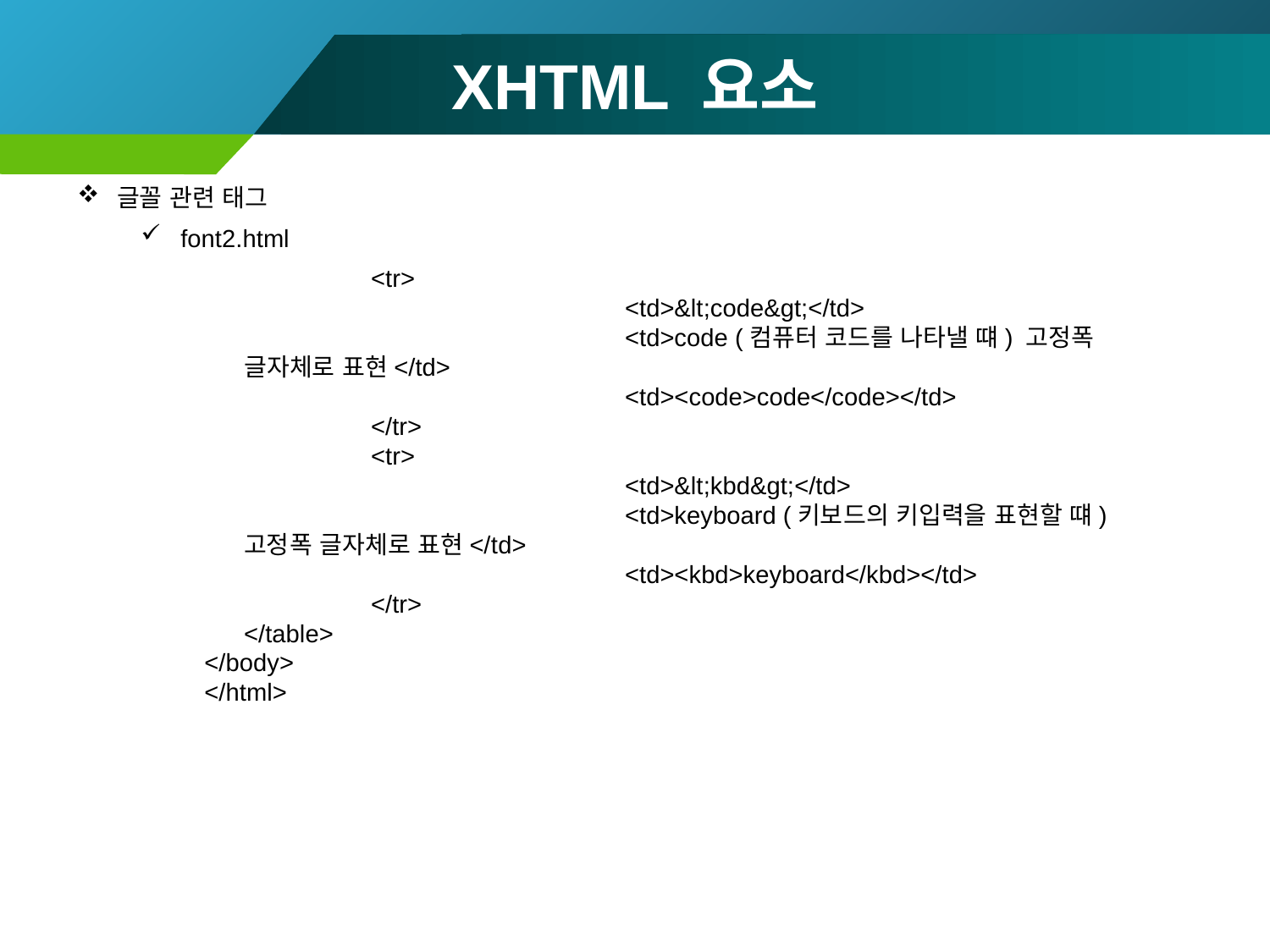

# XHTML 요소
글꼴 관련 태그
font2.html
		<tr>
				<td>&lt;code&gt;</td>
				<td>code (컴퓨터 코드를 나타낼 떄) 고정폭 글자체로 표현</td>
				<td><code>code</code></td>
		</tr>
		<tr>
				<td>&lt;kbd&gt;</td>
				<td>keyboard (키보드의 키입력을 표현할 떄) 고정폭 글자체로 표현</td>
				<td><kbd>keyboard</kbd></td>
		</tr>
	</table>
</body>
</html>
46